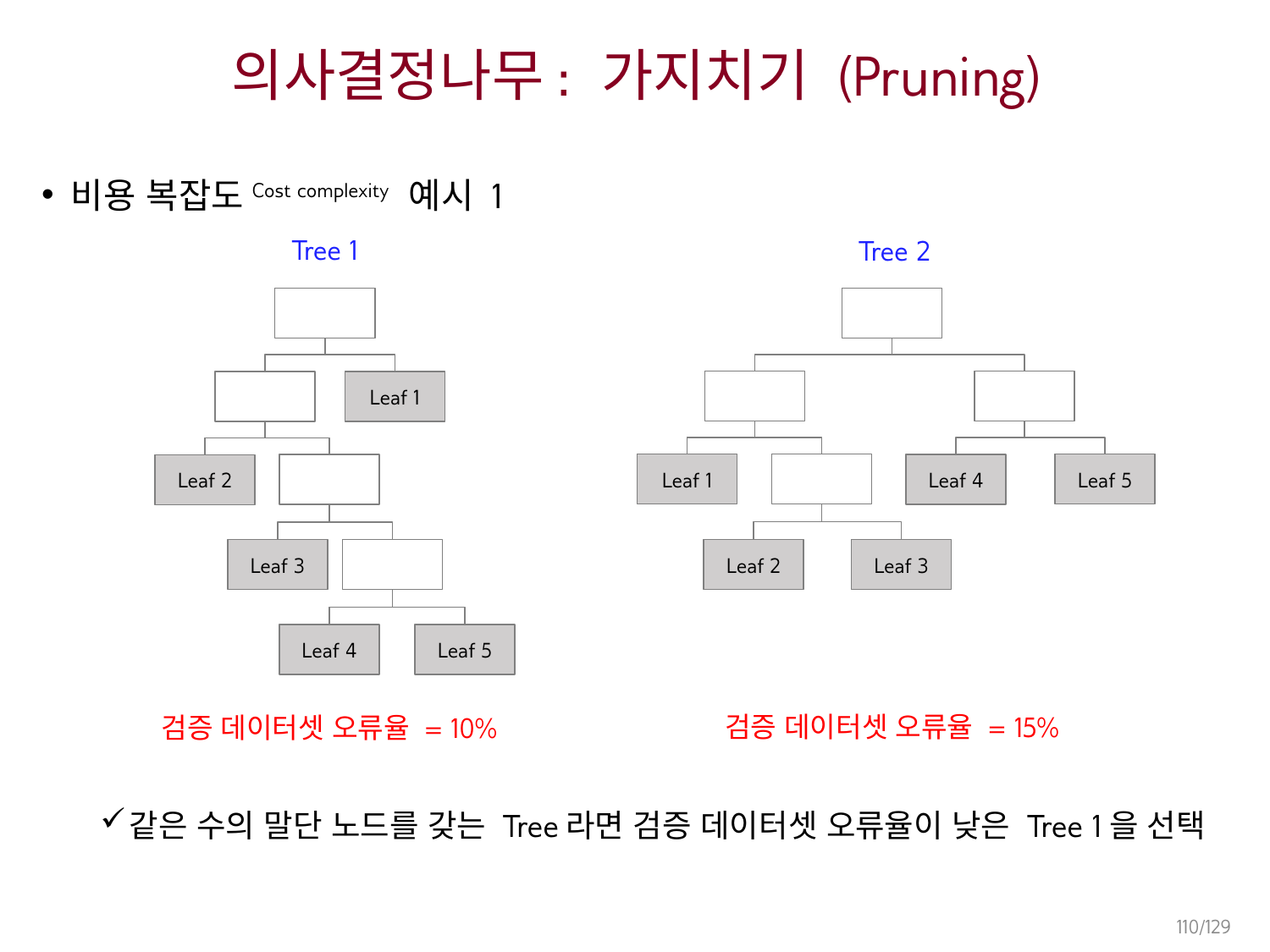

# 의사결정나무: 가지치기 (Pruning)
비용 복잡도Cost complexity 예시 1

같은 수의 말단 노드를 갖는 Tree라면 검증 데이터셋 오류율이 낮은 Tree 1을 선택

Tree 1
Tree 2

Leaf 1
Leaf 1

Leaf 5
Leaf 4

Leaf 2
Leaf 3

Leaf 2
Leaf 3
Leaf 4
Leaf 5
검증 데이터셋 오류율 = 15%
검증 데이터셋 오류율 = 10%
110/129